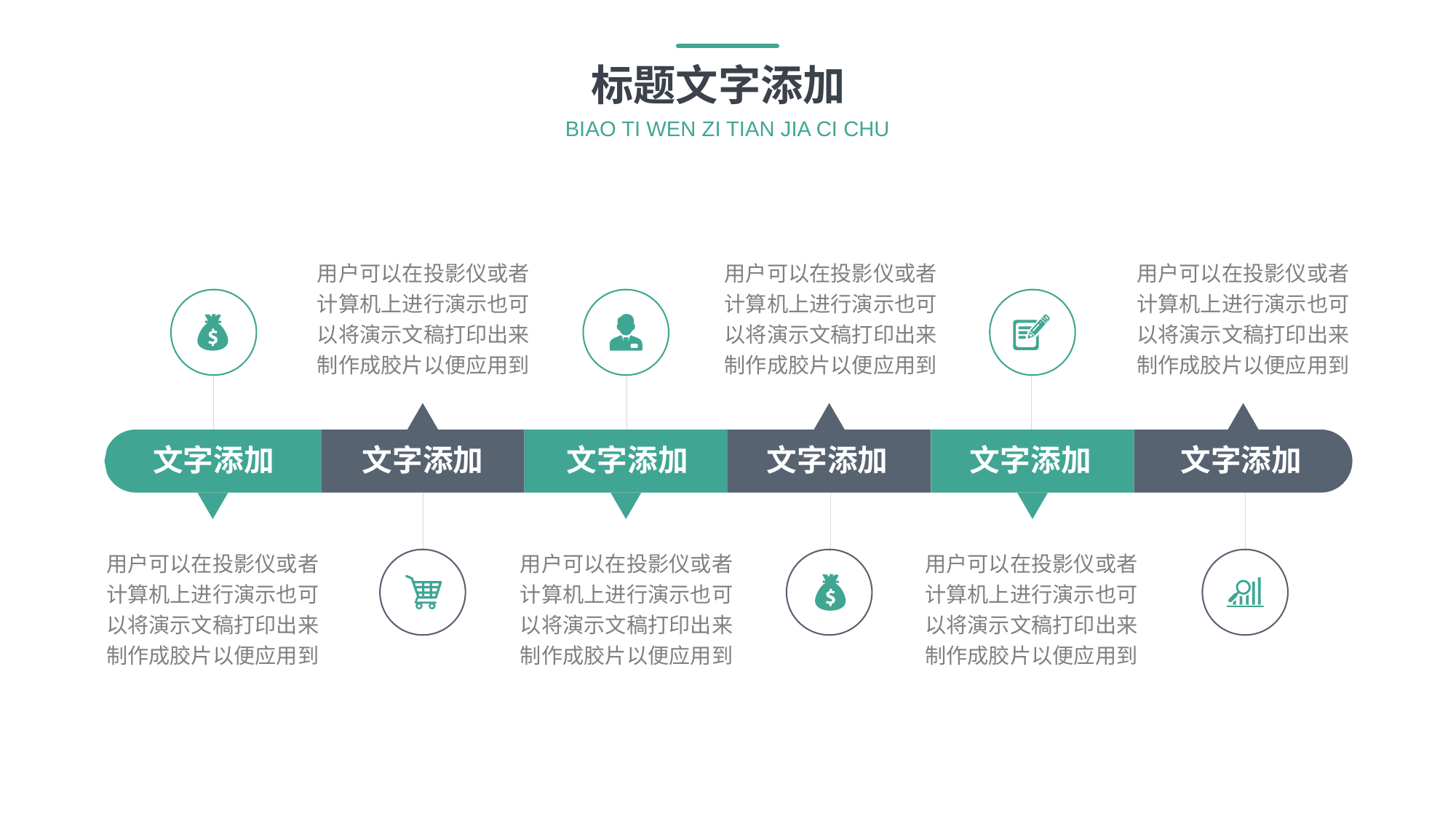

标题文字添加
BIAO TI WEN ZI TIAN JIA CI CHU
用户可以在投影仪或者计算机上进行演示也可以将演示文稿打印出来制作成胶片以便应用到

文字添加

用户可以在投影仪或者计算机上进行演示也可以将演示文稿打印出来制作成胶片以便应用到

文字添加

用户可以在投影仪或者计算机上进行演示也可以将演示文稿打印出来制作成胶片以便应用到

文字添加

文字添加

用户可以在投影仪或者计算机上进行演示也可以将演示文稿打印出来制作成胶片以便应用到

文字添加

用户可以在投影仪或者计算机上进行演示也可以将演示文稿打印出来制作成胶片以便应用到

文字添加

用户可以在投影仪或者计算机上进行演示也可以将演示文稿打印出来制作成胶片以便应用到